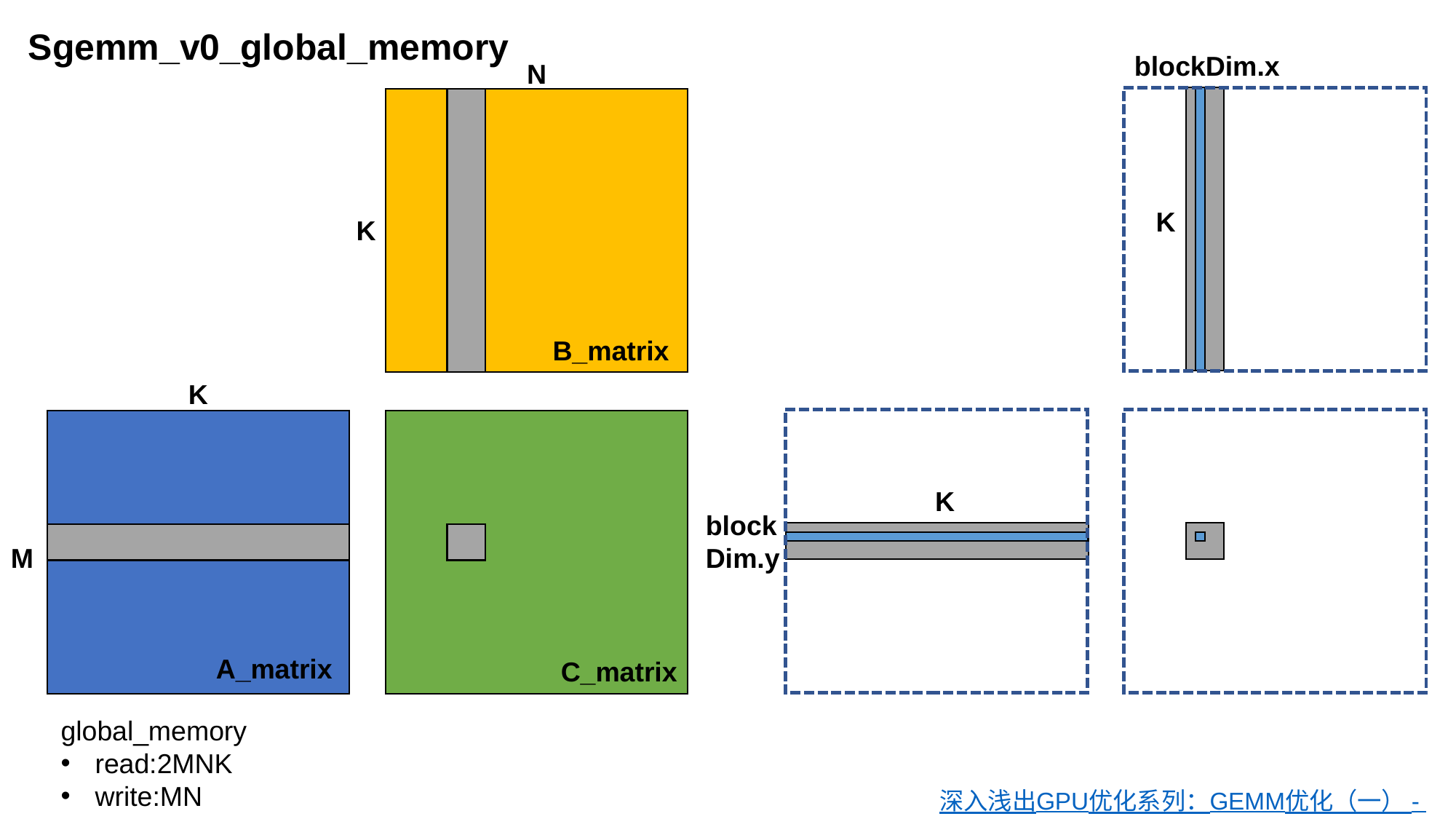

Sgemm_v0_global_memory
blockDim.x
N

K
K
B_matrix
K

K
block
Dim.y

M
A_matrix
C_matrix
global_memory
read:2MNK
write:MN
深入浅出GPU优化系列：GEMM优化（一） - 知乎